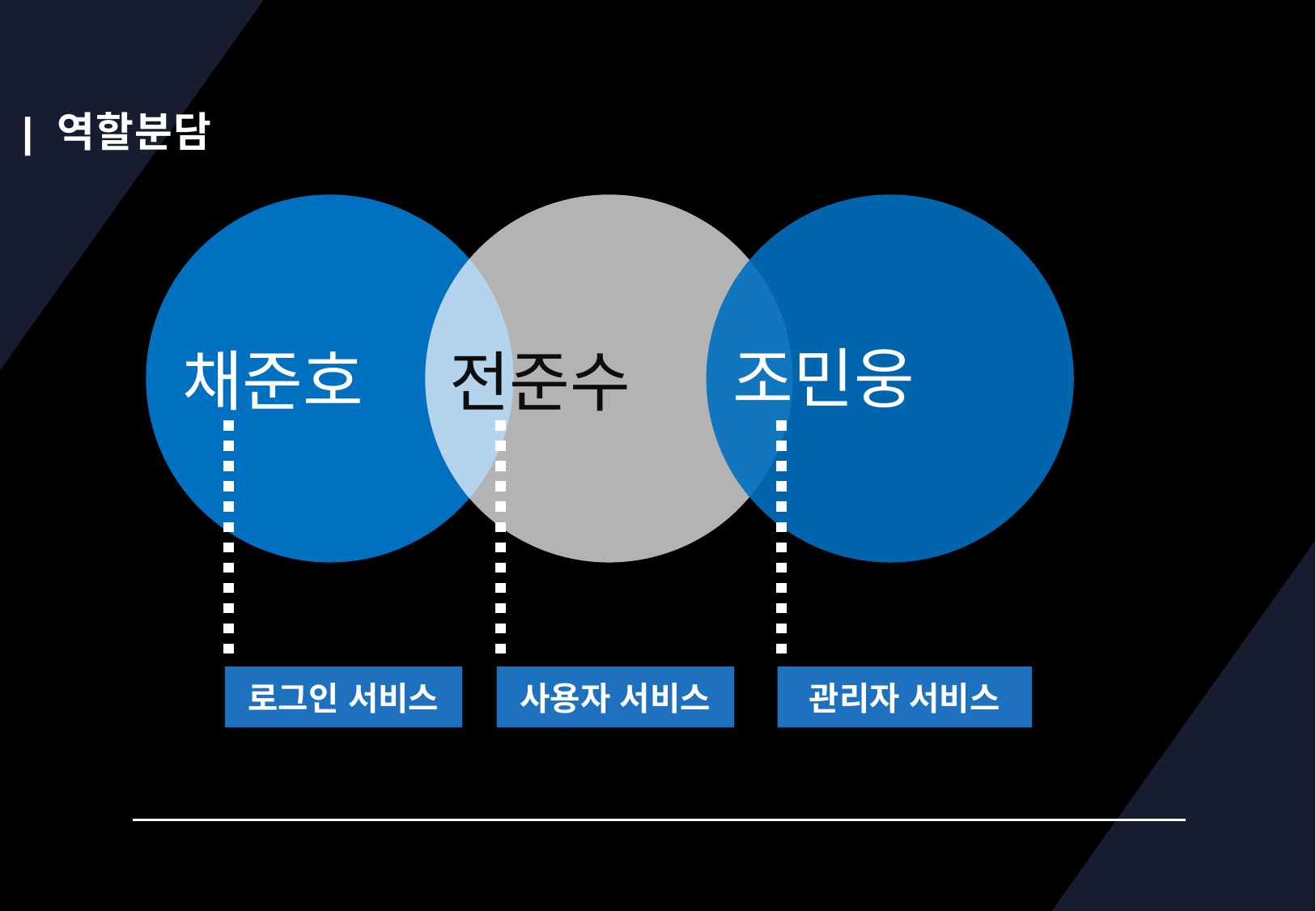

| 역할분담

조민웅
채준호
전준수
로그인 서비스
사용자 서비스
관리자 서비스